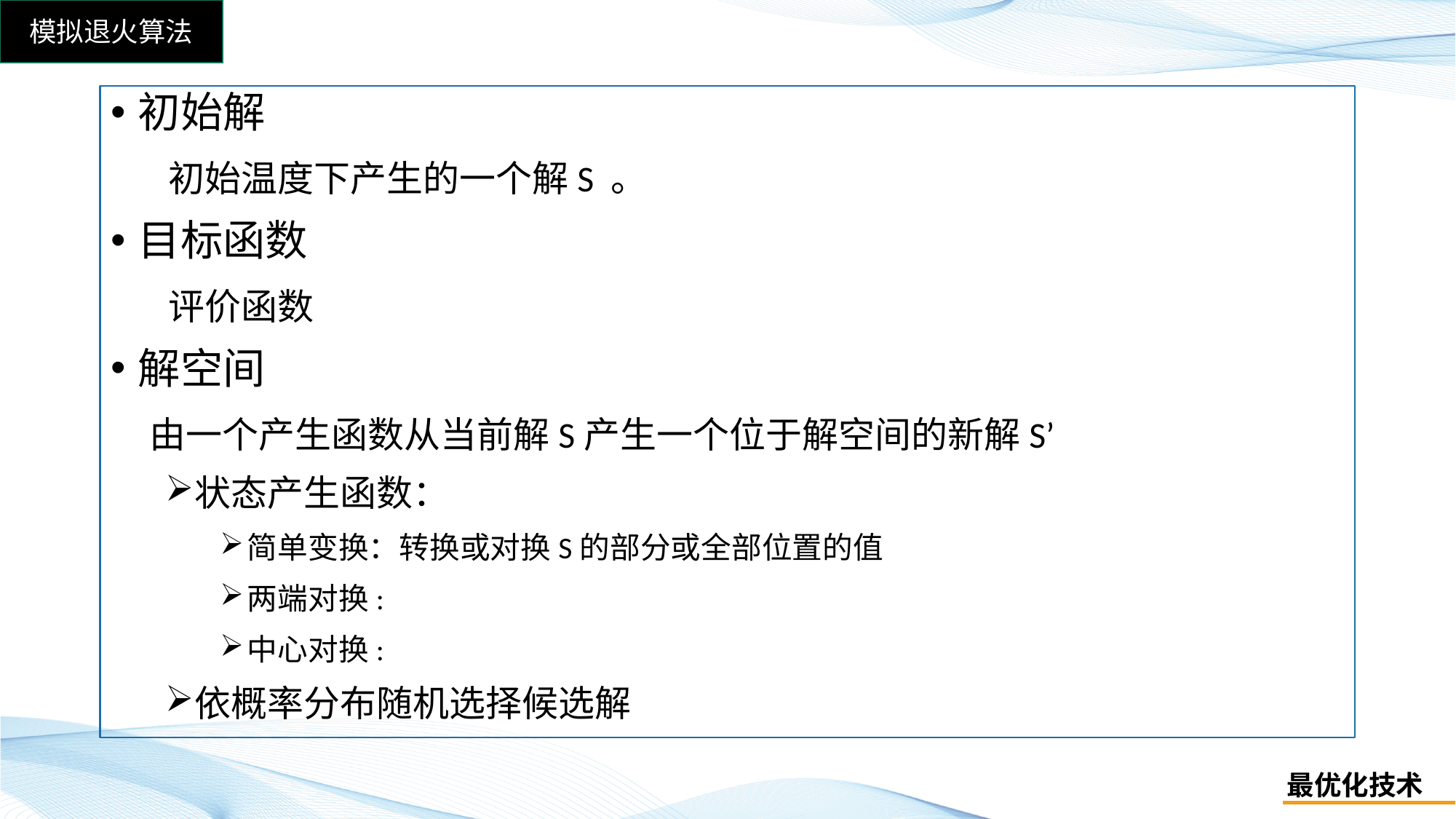

初始解
     初始温度下产生的一个解S 。
目标函数
     评价函数
解空间
   由一个产生函数从当前解S产生一个位于解空间的新解S’
状态产生函数：
简单变换：转换或对换S的部分或全部位置的值
两端对换:
中心对换:
依概率分布随机选择候选解